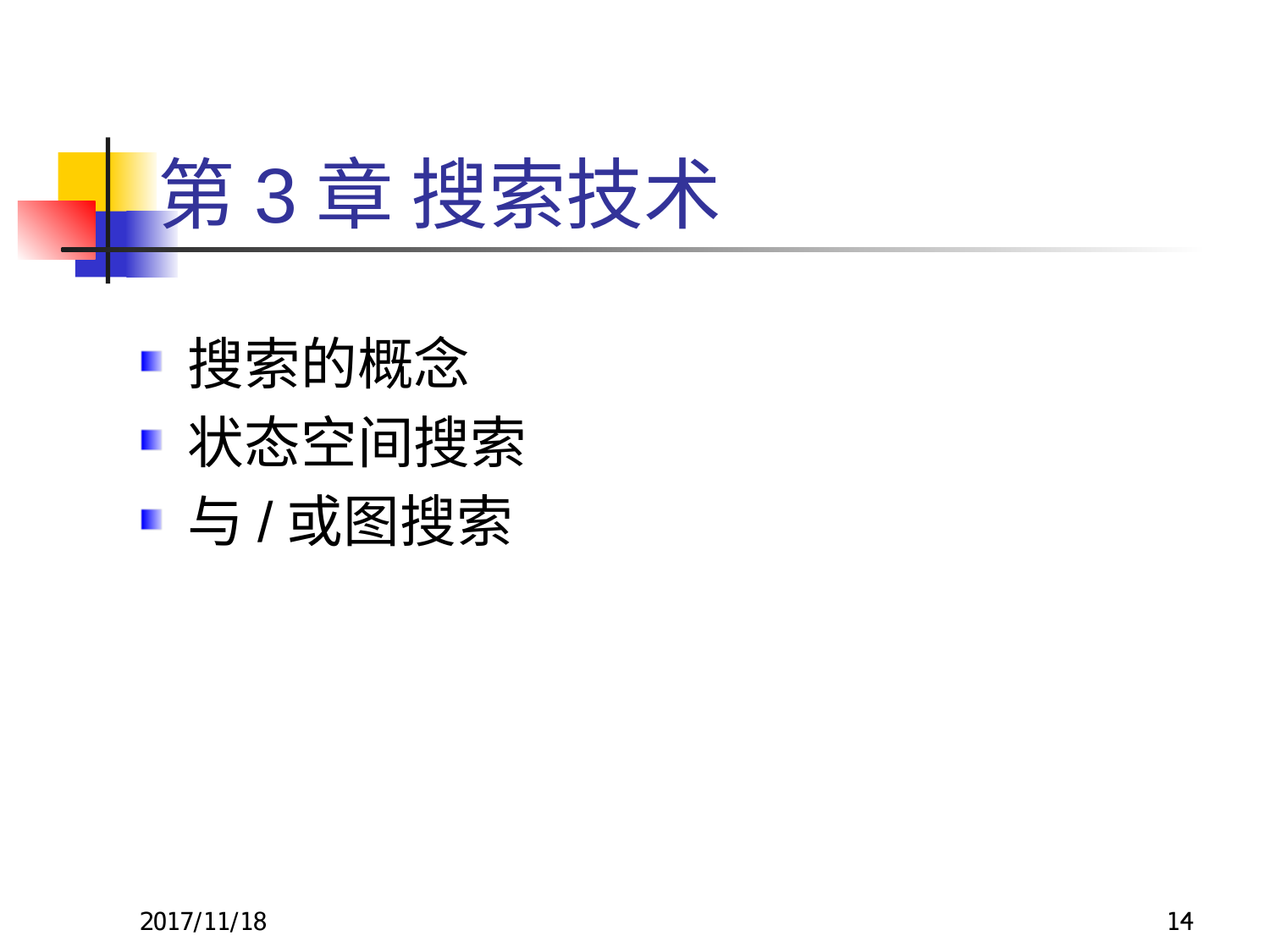

# 第3章 搜索技术
搜索的概念
状态空间搜索
与/或图搜索
2017/11/18
14